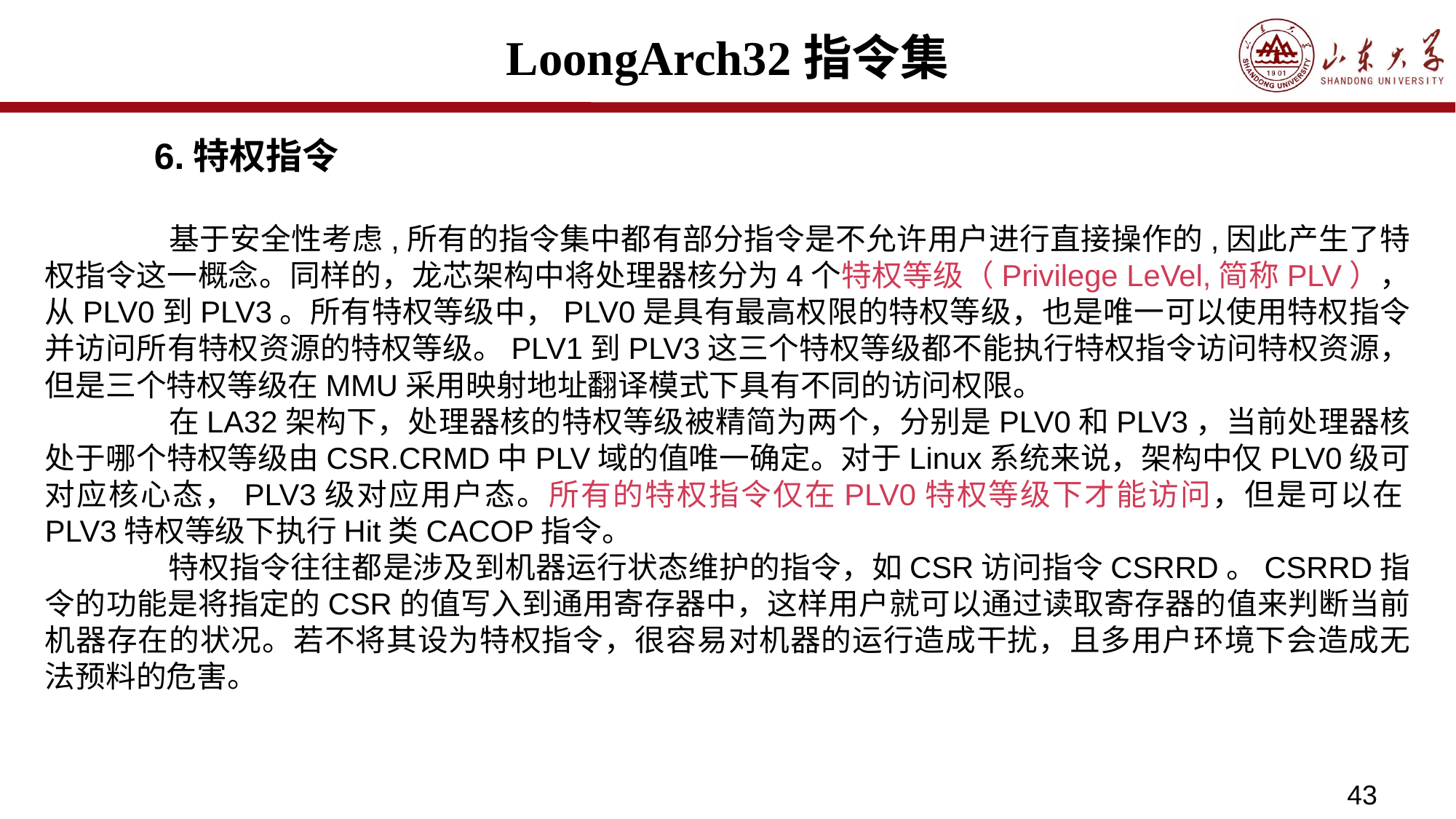

# LoongArch32指令集
	6.特权指令

	 基于安全性考虑,所有的指令集中都有部分指令是不允许用户进行直接操作的,因此产生了特权指令这一概念。同样的，龙芯架构中将处理器核分为4个特权等级（Privilege LeVel,简称PLV），从PLV0到PLV3。所有特权等级中，PLV0是具有最高权限的特权等级，也是唯一可以使用特权指令并访问所有特权资源的特权等级。PLV1到PLV3这三个特权等级都不能执行特权指令访问特权资源，但是三个特权等级在MMU采用映射地址翻译模式下具有不同的访问权限。
	 在LA32架构下，处理器核的特权等级被精简为两个，分别是PLV0和PLV3，当前处理器核处于哪个特权等级由CSR.CRMD中PLV域的值唯一确定。对于Linux系统来说，架构中仅PLV0级可对应核心态，PLV3级对应用户态。所有的特权指令仅在PLV0特权等级下才能访问，但是可以在PLV3特权等级下执行Hit类CACOP指令。
	 特权指令往往都是涉及到机器运行状态维护的指令，如CSR访问指令CSRRD。CSRRD指令的功能是将指定的CSR的值写入到通用寄存器中，这样用户就可以通过读取寄存器的值来判断当前机器存在的状况。若不将其设为特权指令，很容易对机器的运行造成干扰，且多用户环境下会造成无法预料的危害。

43